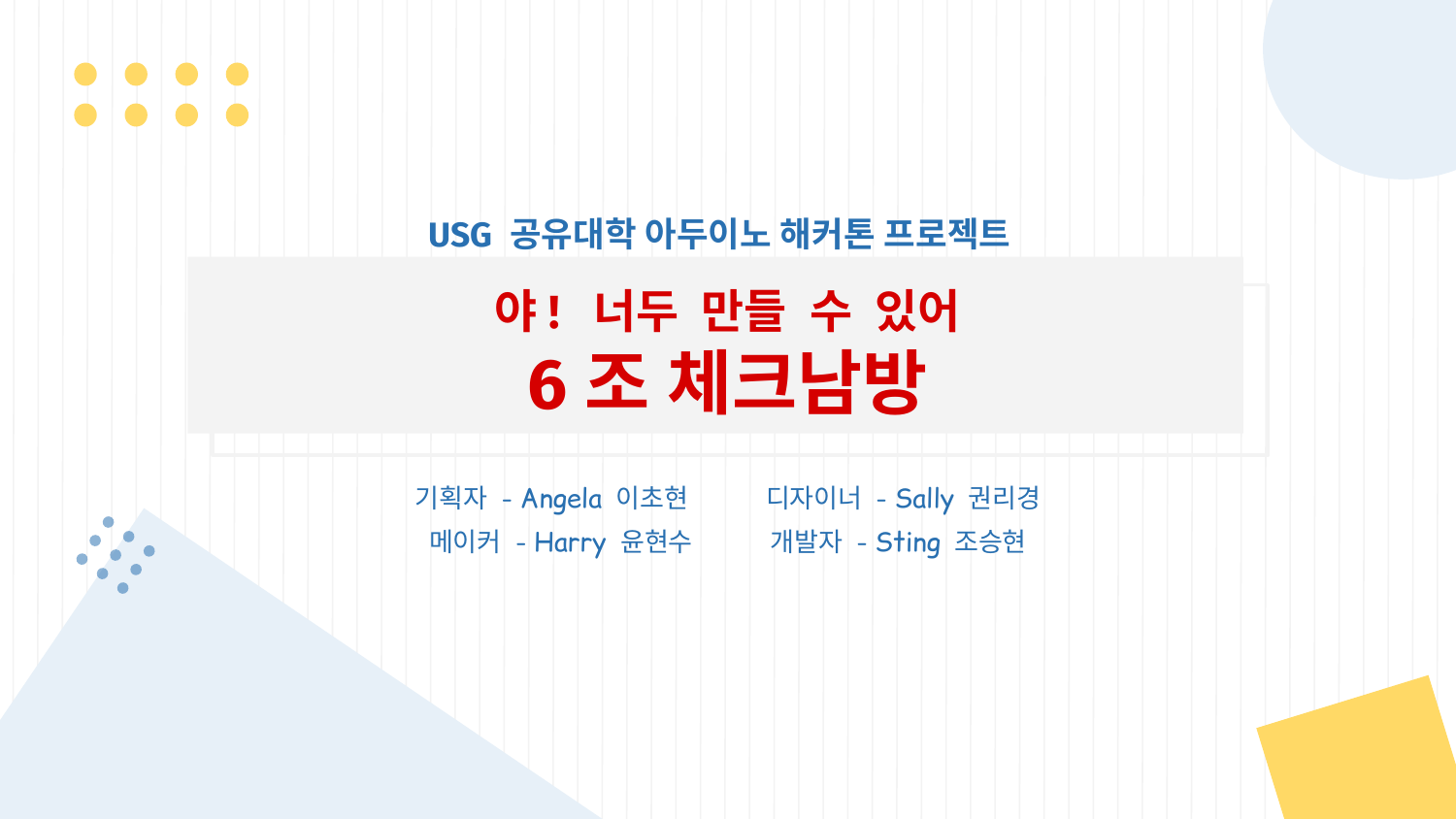

USG 공유대학 아두이노 해커톤 프로젝트

# 야!  너두  만들  수  있어
6조 체크남방
기획자 - Angela 이초현          디자이너 - Sally 권리경

메이커 - Harry 윤현수          개발자 - Sting 조승현